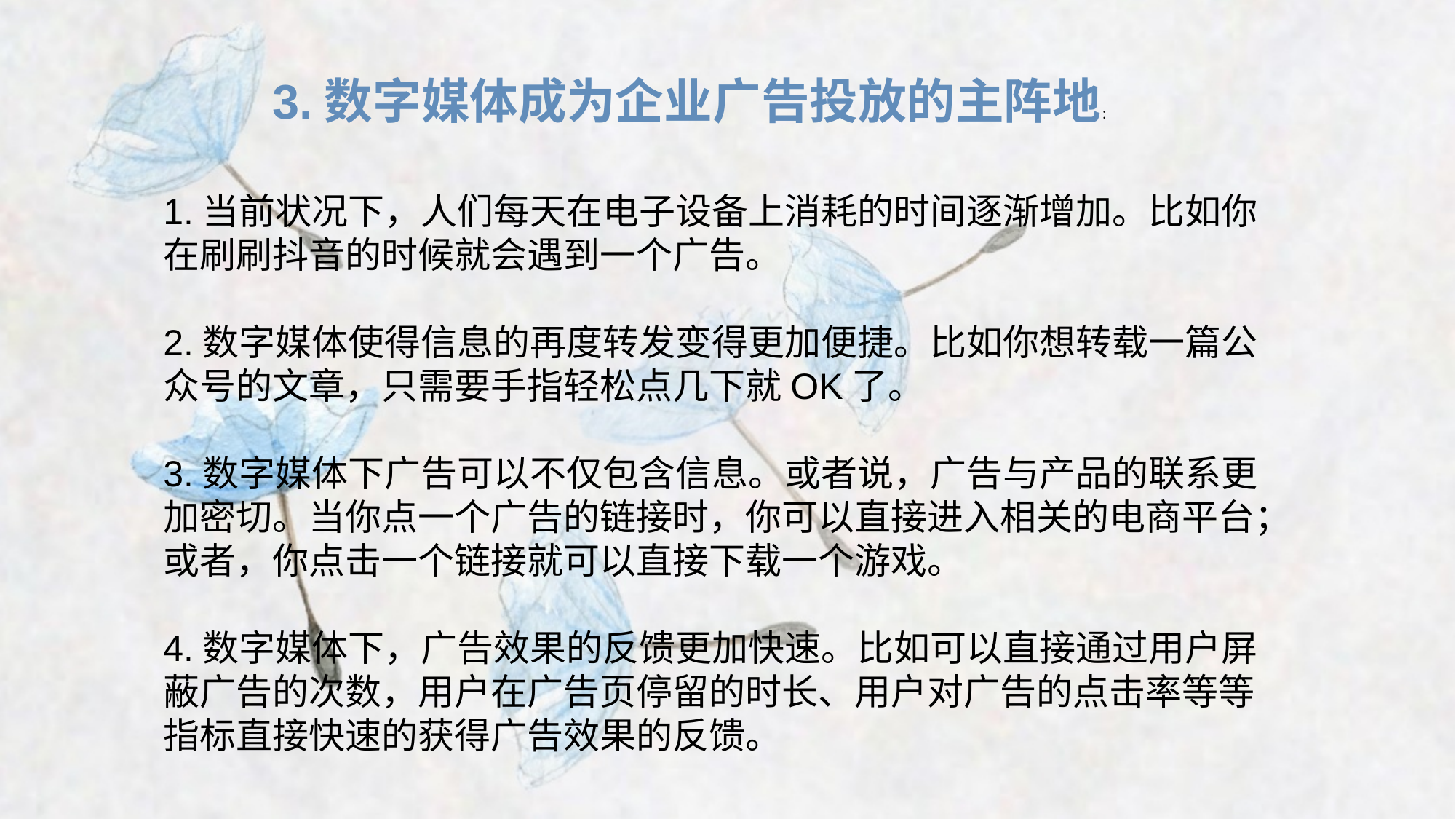

3.数字媒体成为企业广告投放的主阵地：

1.当前状况下，人们每天在电子设备上消耗的时间逐渐增加。比如你在刷刷抖音的时候就会遇到一个广告。

2.数字媒体使得信息的再度转发变得更加便捷。比如你想转载一篇公众号的文章，只需要手指轻松点几下就OK了。

3.数字媒体下广告可以不仅包含信息。或者说，广告与产品的联系更加密切。当你点一个广告的链接时，你可以直接进入相关的电商平台；或者，你点击一个链接就可以直接下载一个游戏。

4.数字媒体下，广告效果的反馈更加快速。比如可以直接通过用户屏蔽广告的次数，用户在广告页停留的时长、用户对广告的点击率等等指标直接快速的获得广告效果的反馈。